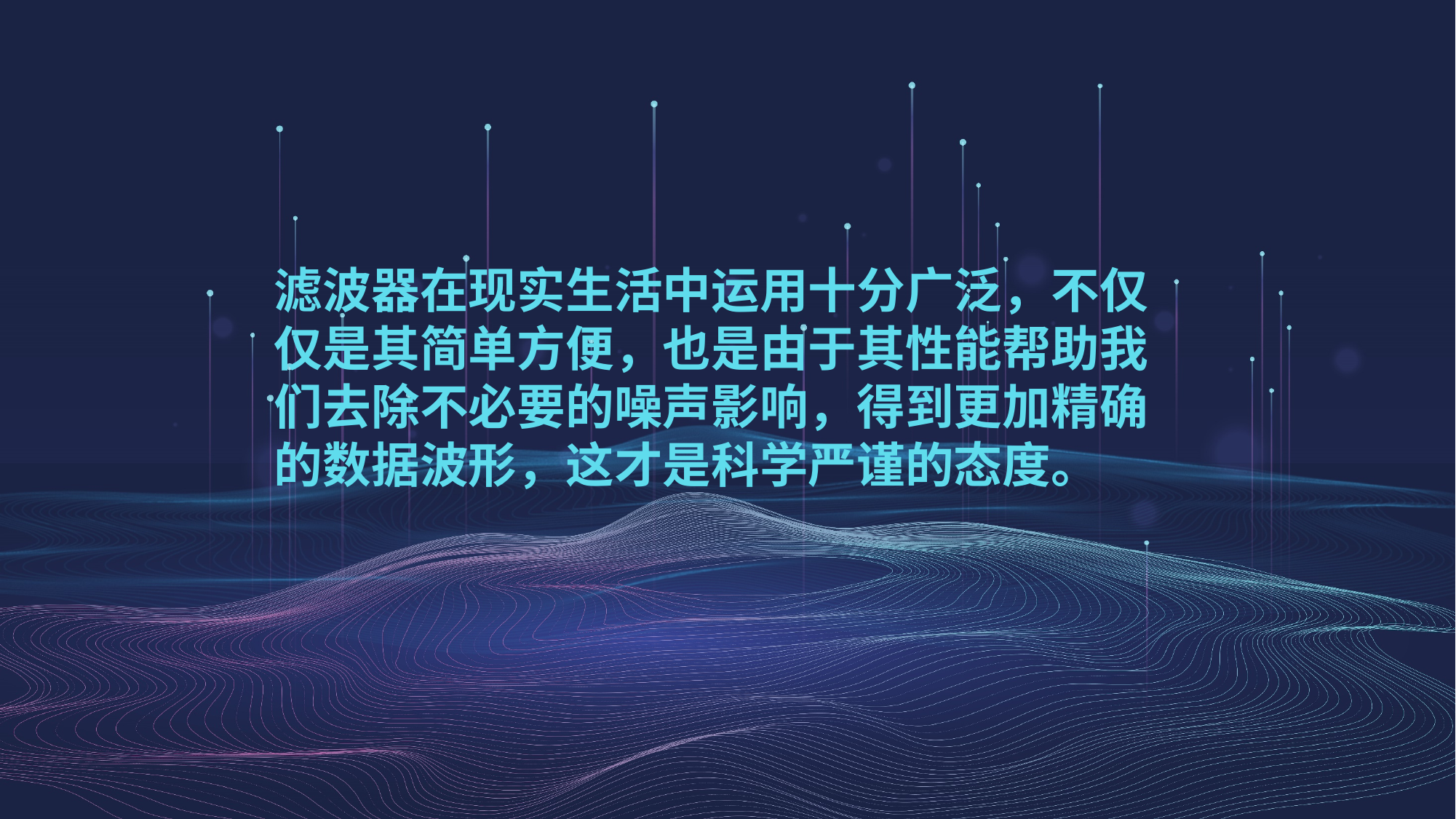

滤波器在现实生活中运用十分广泛，不仅仅是其简单方便，也是由于其性能帮助我们去除不必要的噪声影响，得到更加精确的数据波形，这才是科学严谨的态度。